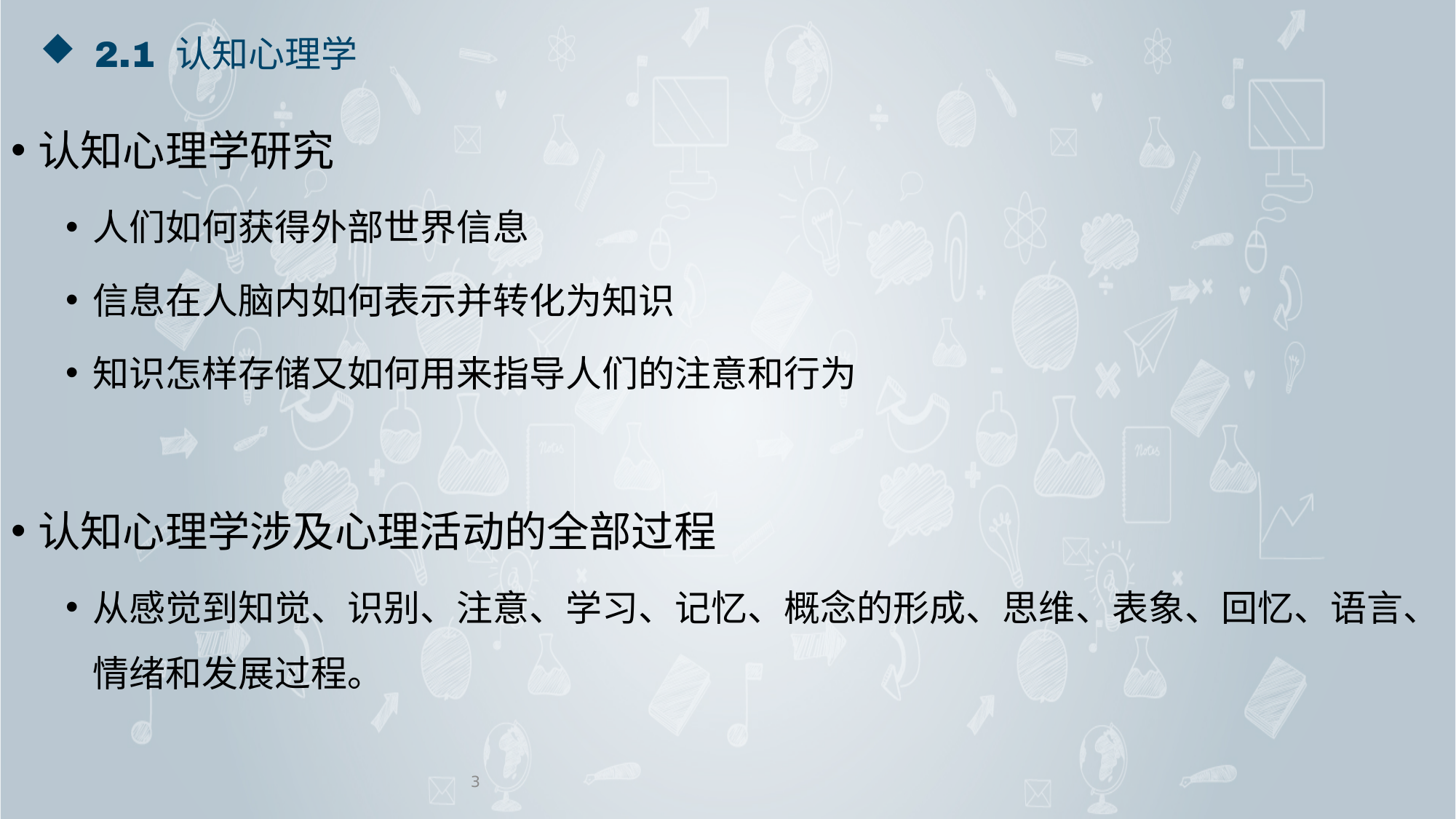

# 2.1 认知心理学
认知心理学研究
人们如何获得外部世界信息
信息在人脑内如何表示并转化为知识
知识怎样存储又如何用来指导人们的注意和行为

认知心理学涉及心理活动的全部过程
从感觉到知觉、识别、注意、学习、记忆、概念的形成、思维、表象、回忆、语言、情绪和发展过程。

3